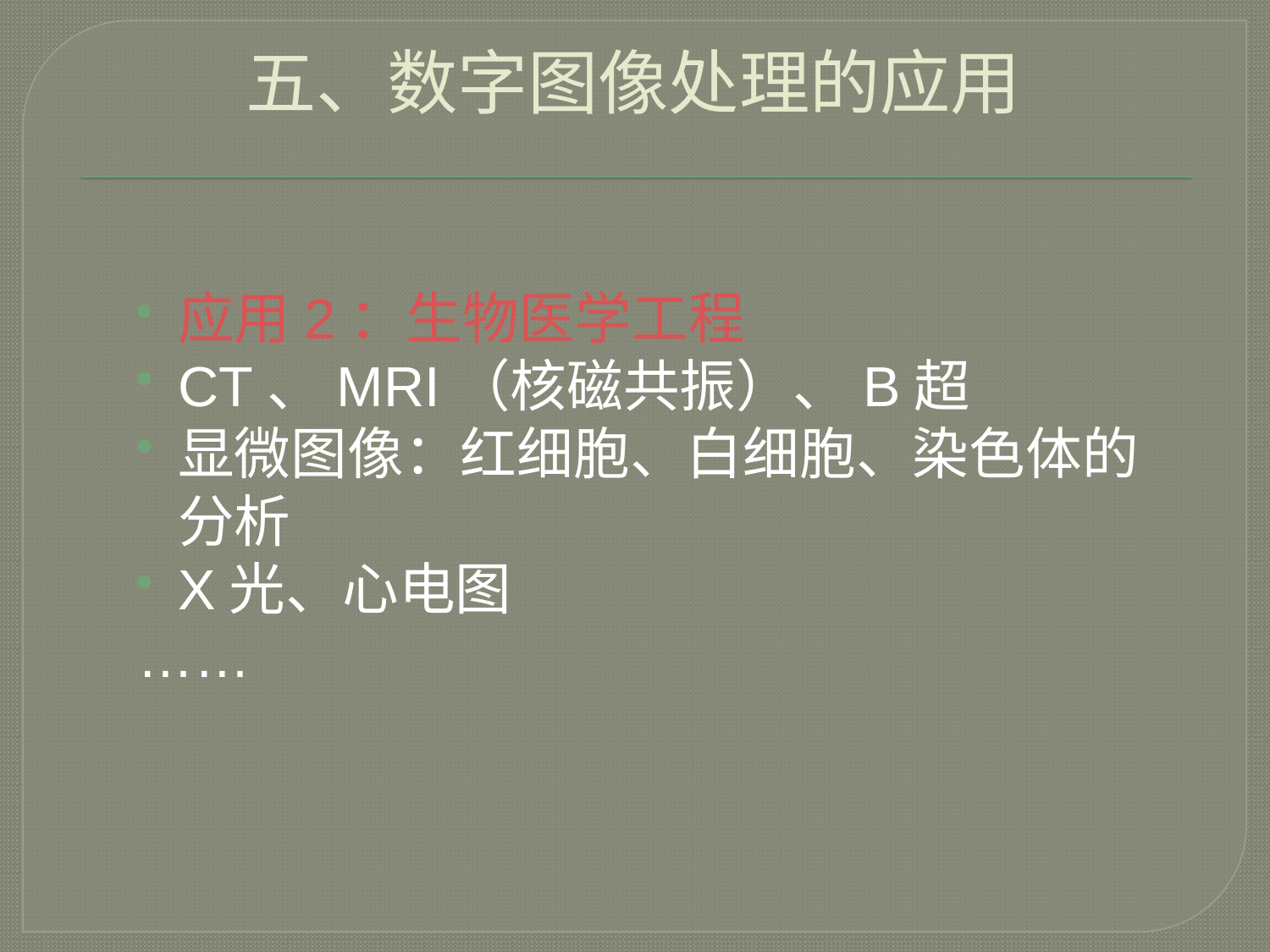

五、数字图像处理的应用
#
应用2：生物医学工程
CT、MRI（核磁共振）、B超
显微图像：红细胞、白细胞、染色体的分析
X光、心电图
……